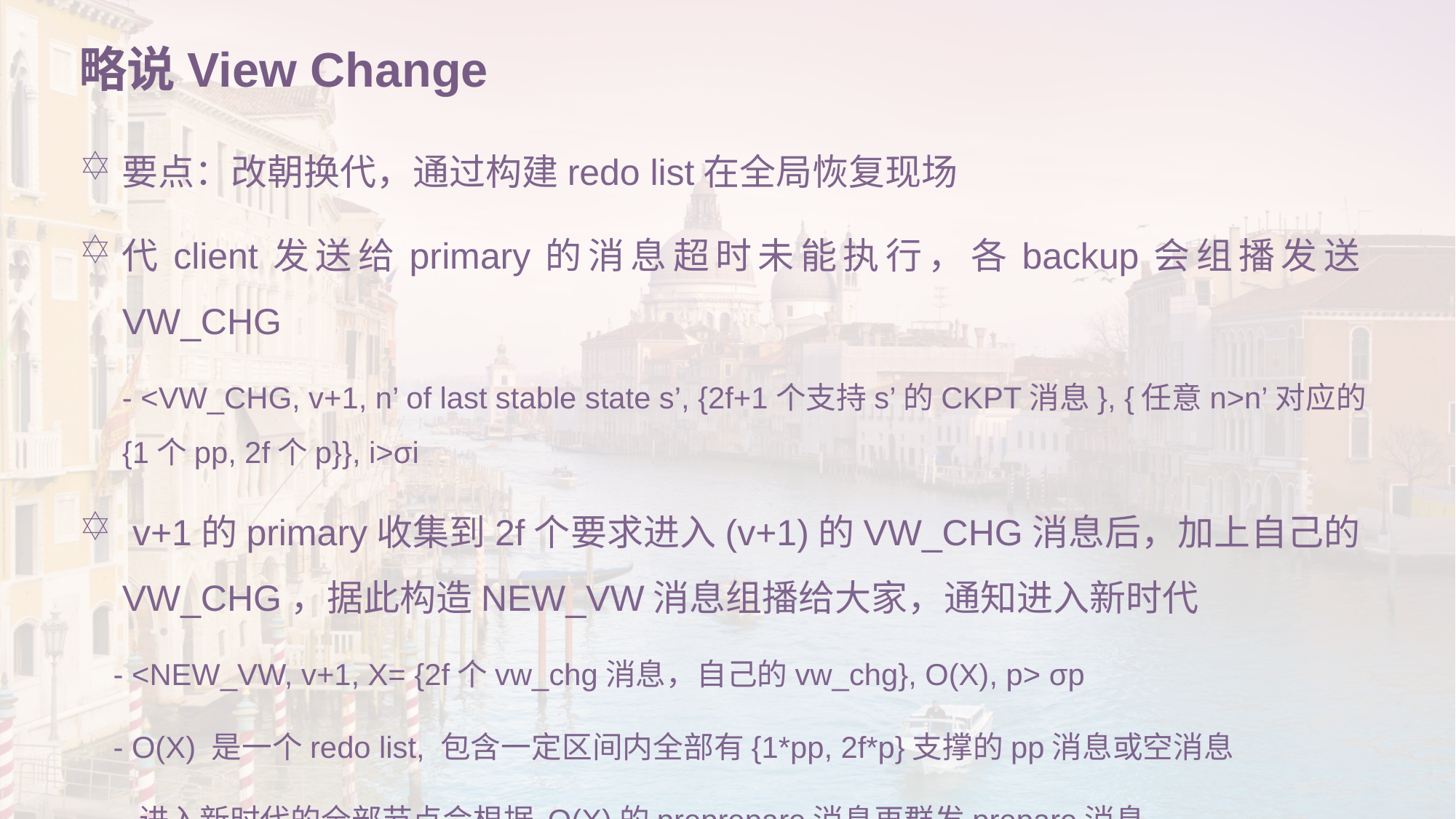

# 略说View Change
要点：改朝换代，通过构建redo list在全局恢复现场
代client发送给primary的消息超时未能执行，各backup会组播发送VW_CHG
	- <VW_CHG, v+1, n’ of last stable state s’, {2f+1个支持s’的CKPT消息}, {任意n>n’对应的{1个pp, 2f个p}}, i>σi
 v+1的primary收集到2f个要求进入(v+1)的VW_CHG消息后，加上自己的VW_CHG，据此构造NEW_VW消息组播给大家，通知进入新时代
    - <NEW_VW, v+1, X= {2f个vw_chg消息，自己的vw_chg}, O(X), p> σp
    - O(X) 是一个redo list, 包含一定区间内全部有{1*pp, 2f*p}支撑的pp消息或空消息
    - 进入新时代的全部节点会根据 O(X)的preprepare消息再群发prepare消息